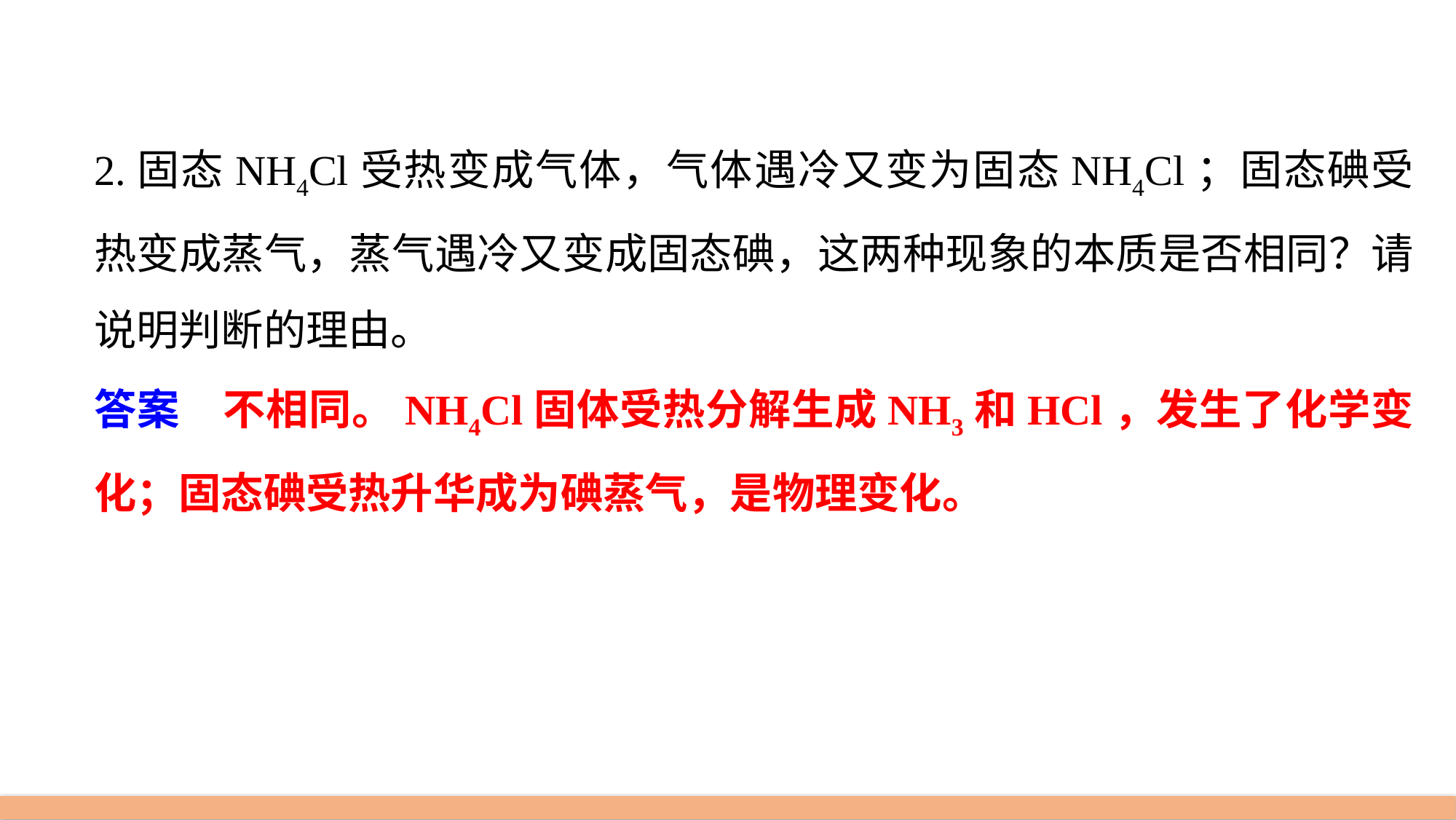

2.固态NH4Cl受热变成气体，气体遇冷又变为固态NH4Cl；固态碘受热变成蒸气，蒸气遇冷又变成固态碘，这两种现象的本质是否相同？请说明判断的理由。
答案　不相同。NH4Cl固体受热分解生成NH3和HCl，发生了化学变化；固态碘受热升华成为碘蒸气，是物理变化。